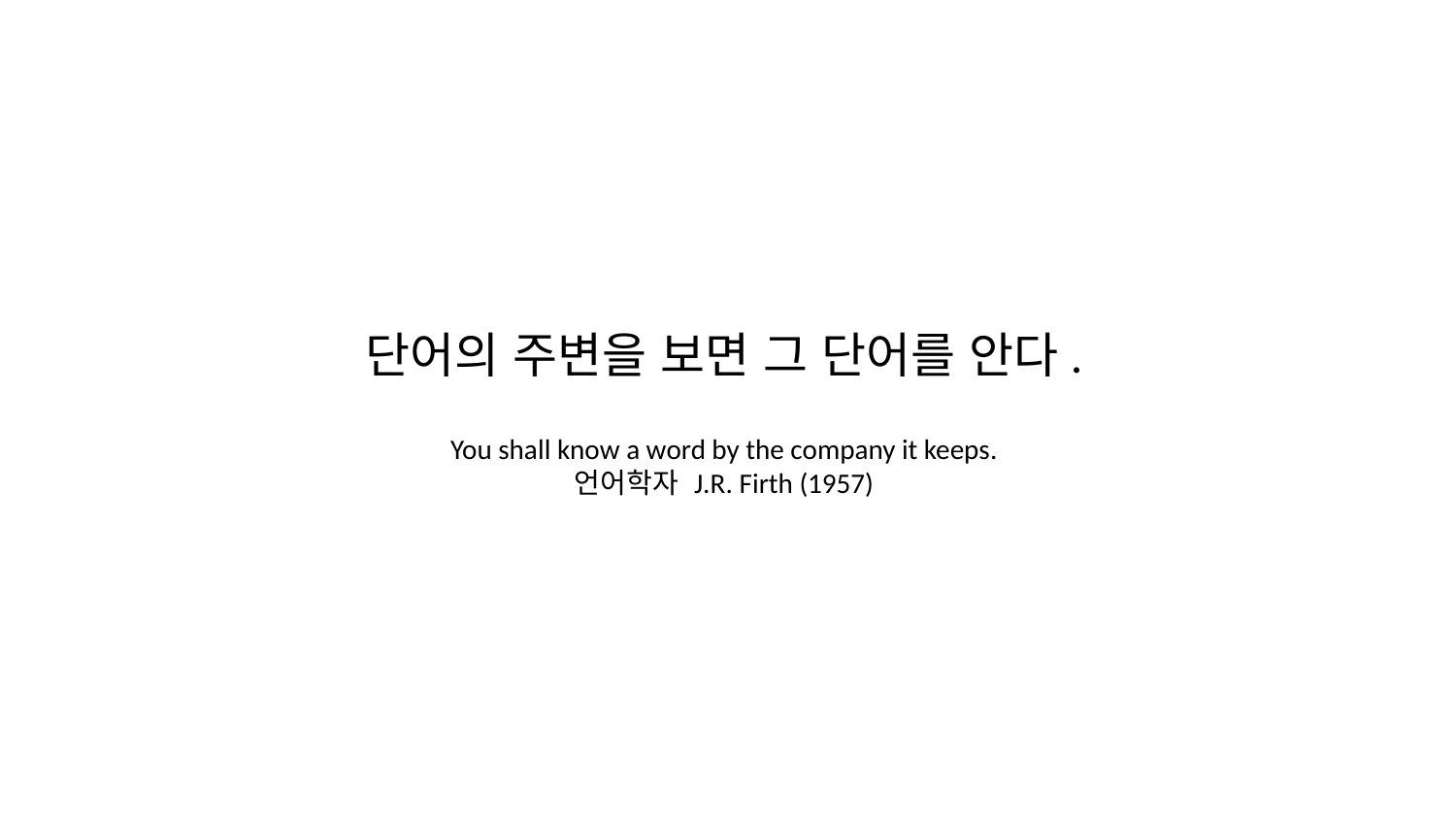

단어의 주변을 보면 그 단어를 안다.

You shall know a word by the company it keeps.
언어학자 J.R. Firth (1957)